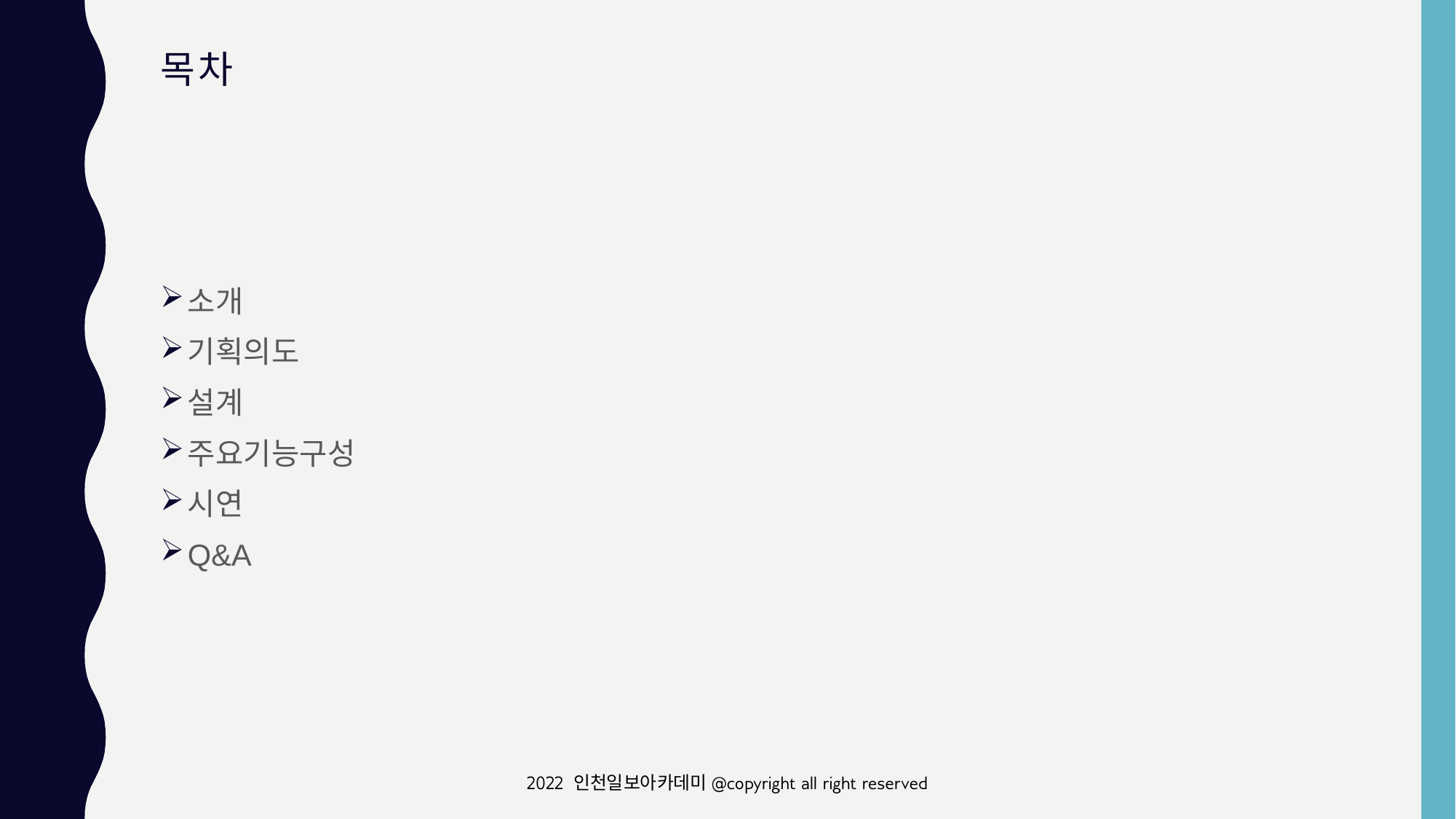

# 목차
소개
기획의도
설계
주요기능구성
시연
Q&A
2022 인천일보아카데미@copyright all right reserved